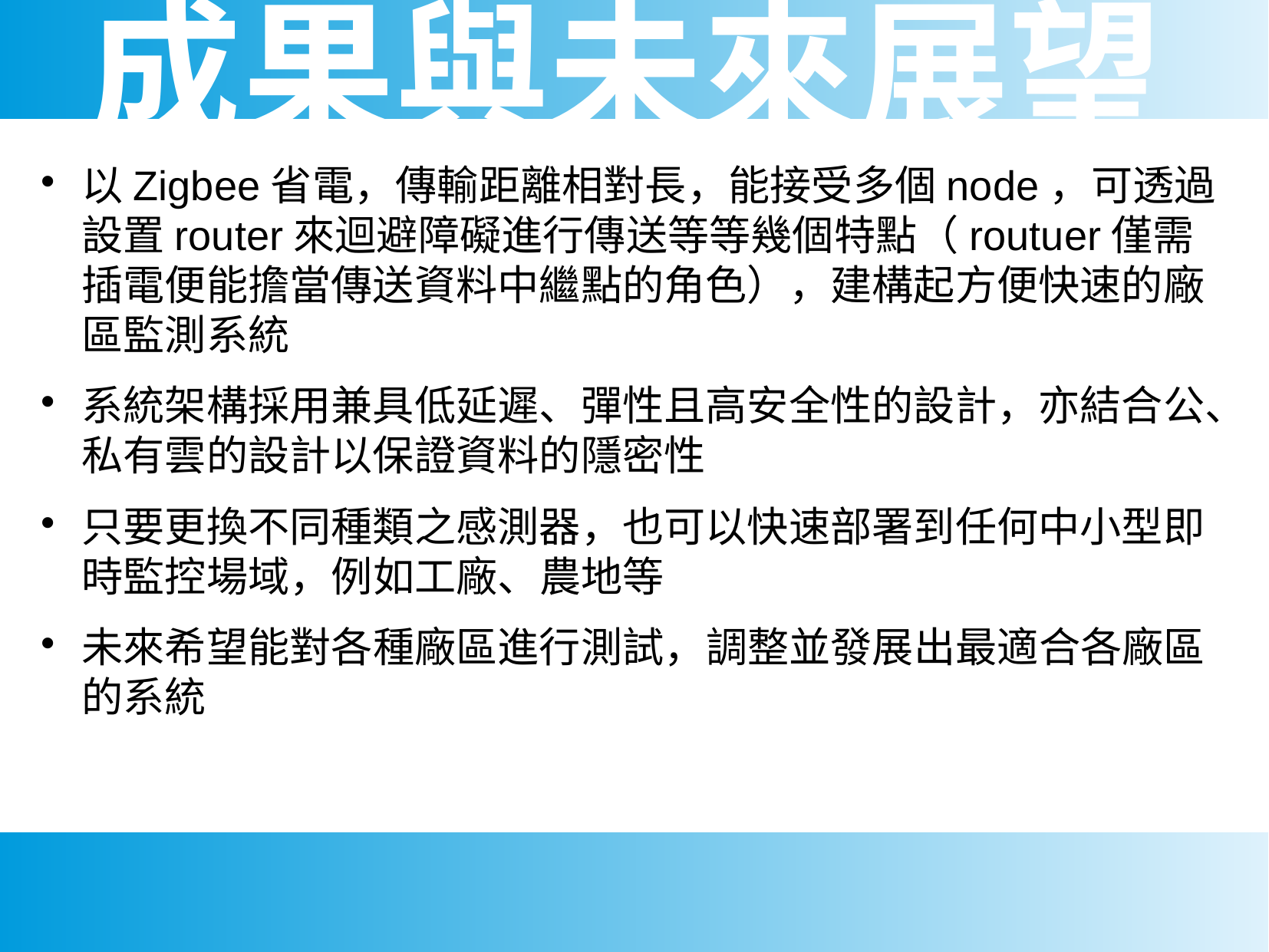

成果與未來展望
以Zigbee省電，傳輸距離相對長，能接受多個node，可透過設置router來迴避障礙進行傳送等等幾個特點（routuer僅需插電便能擔當傳送資料中繼點的角色），建構起方便快速的廠區監測系統
系統架構採用兼具低延遲、彈性且高安全性的設計，亦結合公、私有雲的設計以保證資料的隱密性
只要更換不同種類之感測器，也可以快速部署到任何中小型即時監控場域，例如工廠、農地等
未來希望能對各種廠區進行測試，調整並發展出最適合各廠區的系統